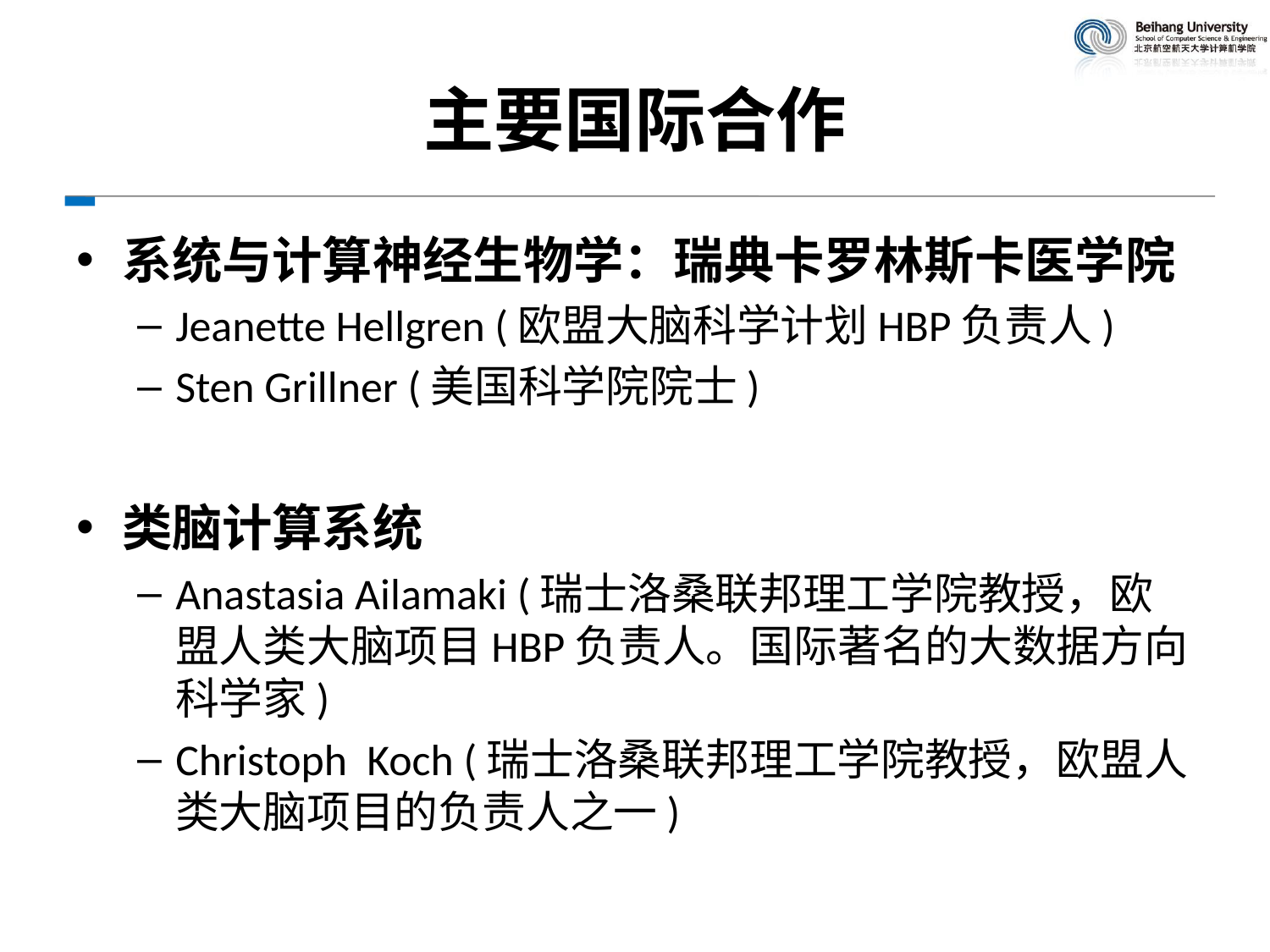

# 主要国际合作
系统与计算神经生物学：瑞典卡罗林斯卡医学院
Jeanette Hellgren (欧盟大脑科学计划HBP负责人)
Sten Grillner (美国科学院院士)

类脑计算系统
Anastasia Ailamaki (瑞士洛桑联邦理工学院教授，欧盟人类大脑项目HBP负责人。国际著名的大数据方向科学家)
Christoph  Koch (瑞士洛桑联邦理工学院教授，欧盟人类大脑项目的负责人之一)